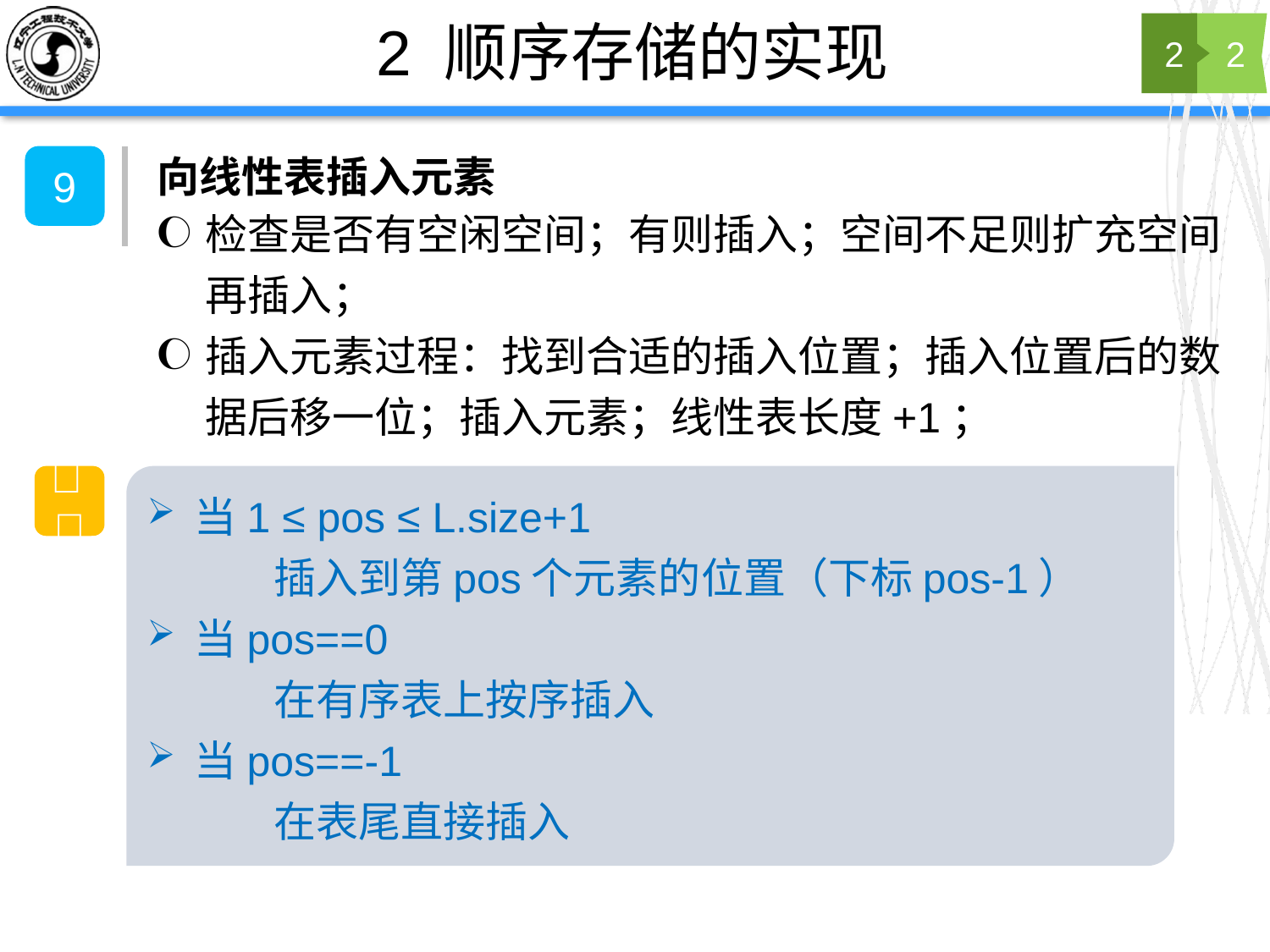

# 2 顺序存储的实现
2
2
向线性表插入元素
9
检查是否有空闲空间；有则插入；空间不足则扩充空间再插入；
插入元素过程：找到合适的插入位置；插入位置后的数据后移一位；插入元素；线性表长度+1；
💭
当1 ≤ pos ≤ L.size+1
	插入到第pos个元素的位置（下标pos-1）
当pos==0
	在有序表上按序插入
当pos==-1
	在表尾直接插入